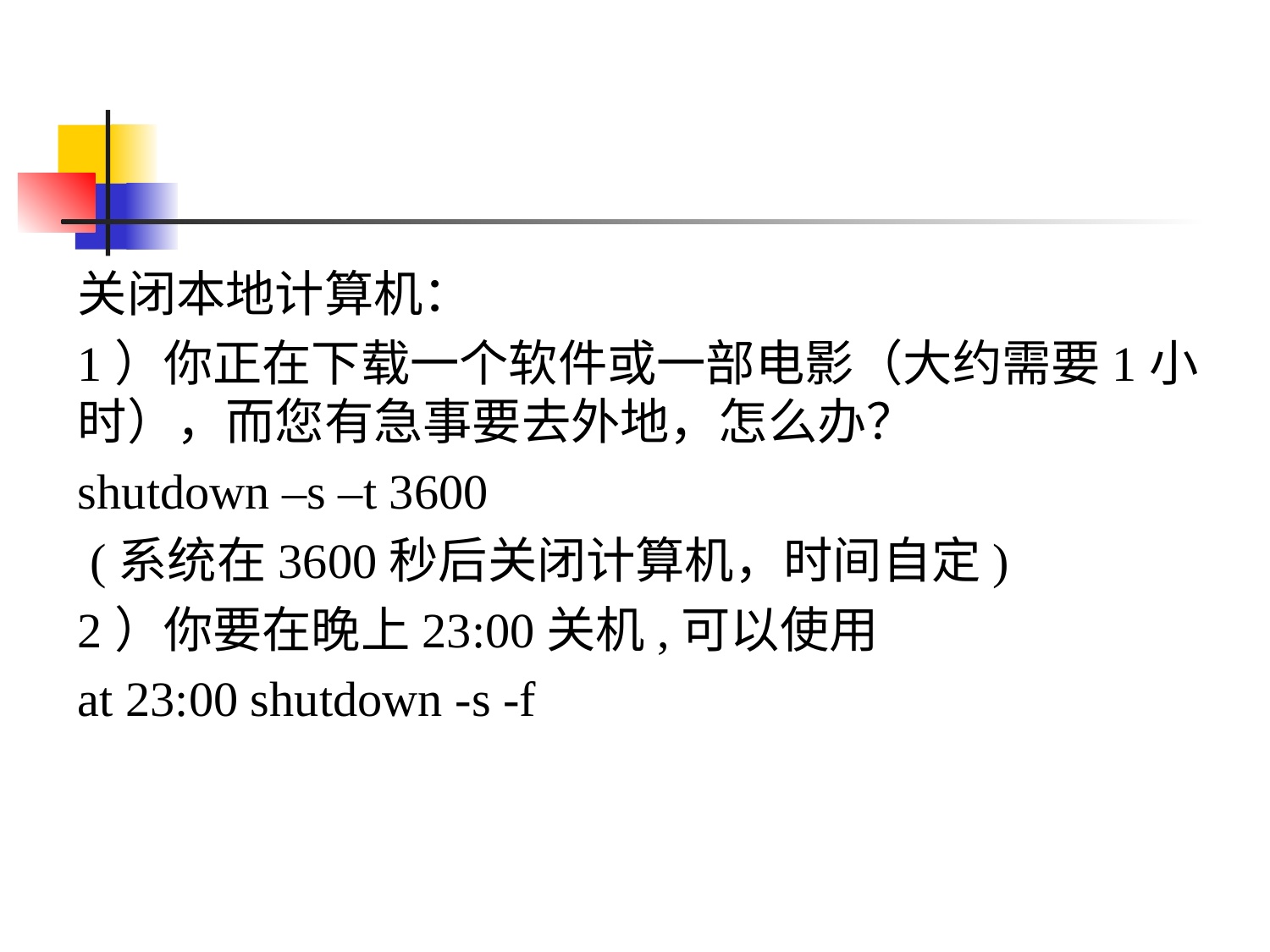

#
关闭本地计算机：
1）你正在下载一个软件或一部电影（大约需要1小时），而您有急事要去外地，怎么办？
shutdown –s –t 3600
 (系统在3600秒后关闭计算机，时间自定)
2）你要在晚上23:00关机,可以使用
at 23:00 shutdown -s -f
95